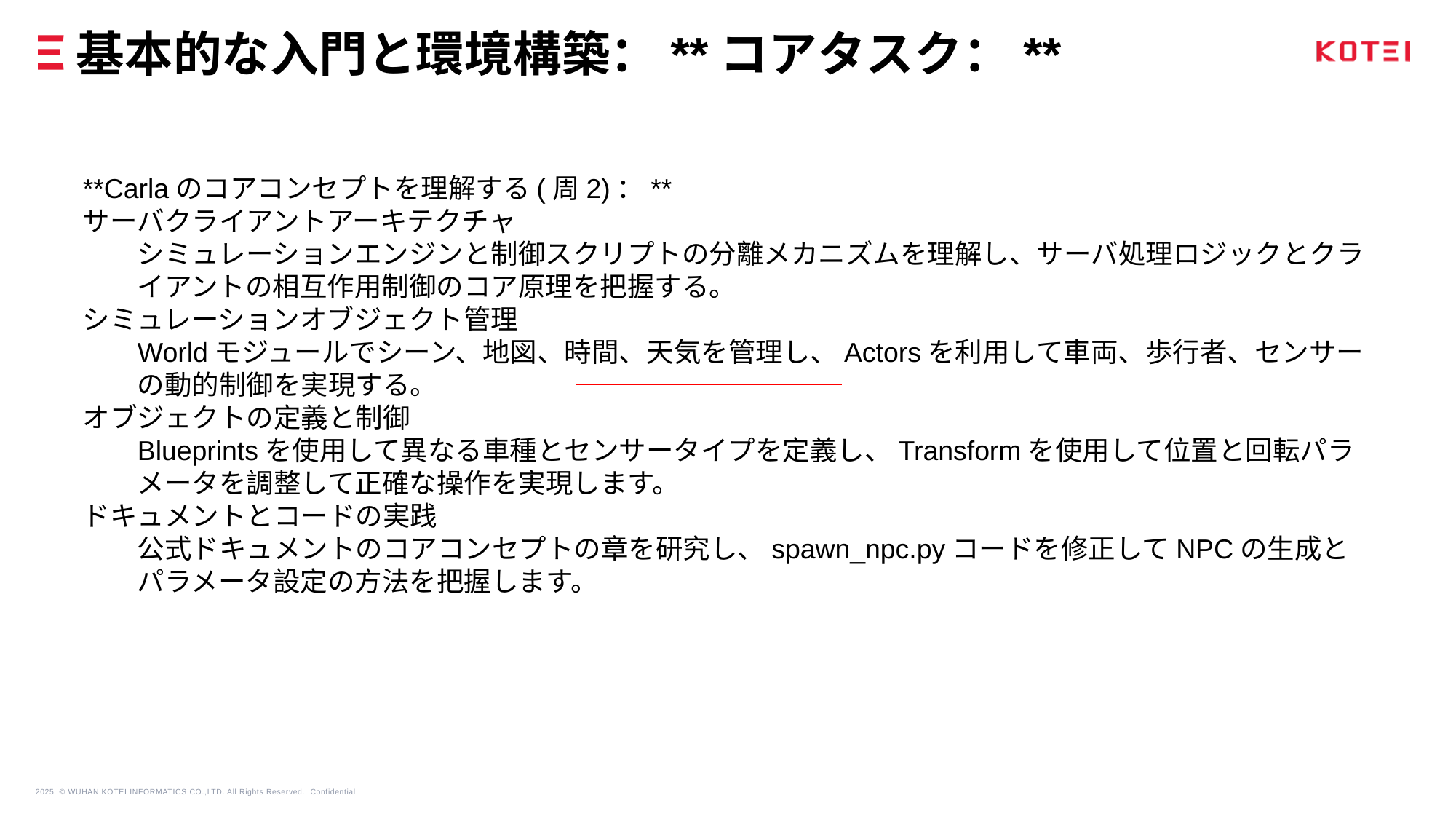

基本的な入門と環境構築：**コアタスク：**
**Carlaのコアコンセプトを理解する(周2)：**
サーバクライアントアーキテクチャ
シミュレーションエンジンと制御スクリプトの分離メカニズムを理解し、サーバ処理ロジックとクライアントの相互作用制御のコア原理を把握する。
シミュレーションオブジェクト管理
Worldモジュールでシーン、地図、時間、天気を管理し、Actorsを利用して車両、歩行者、センサーの動的制御を実現する。
オブジェクトの定義と制御
Blueprintsを使用して異なる車種とセンサータイプを定義し、Transformを使用して位置と回転パラメータを調整して正確な操作を実現します。
ドキュメントとコードの実践
公式ドキュメントのコアコンセプトの章を研究し、spawn_npc.pyコードを修正してNPCの生成とパラメータ設定の方法を把握します。